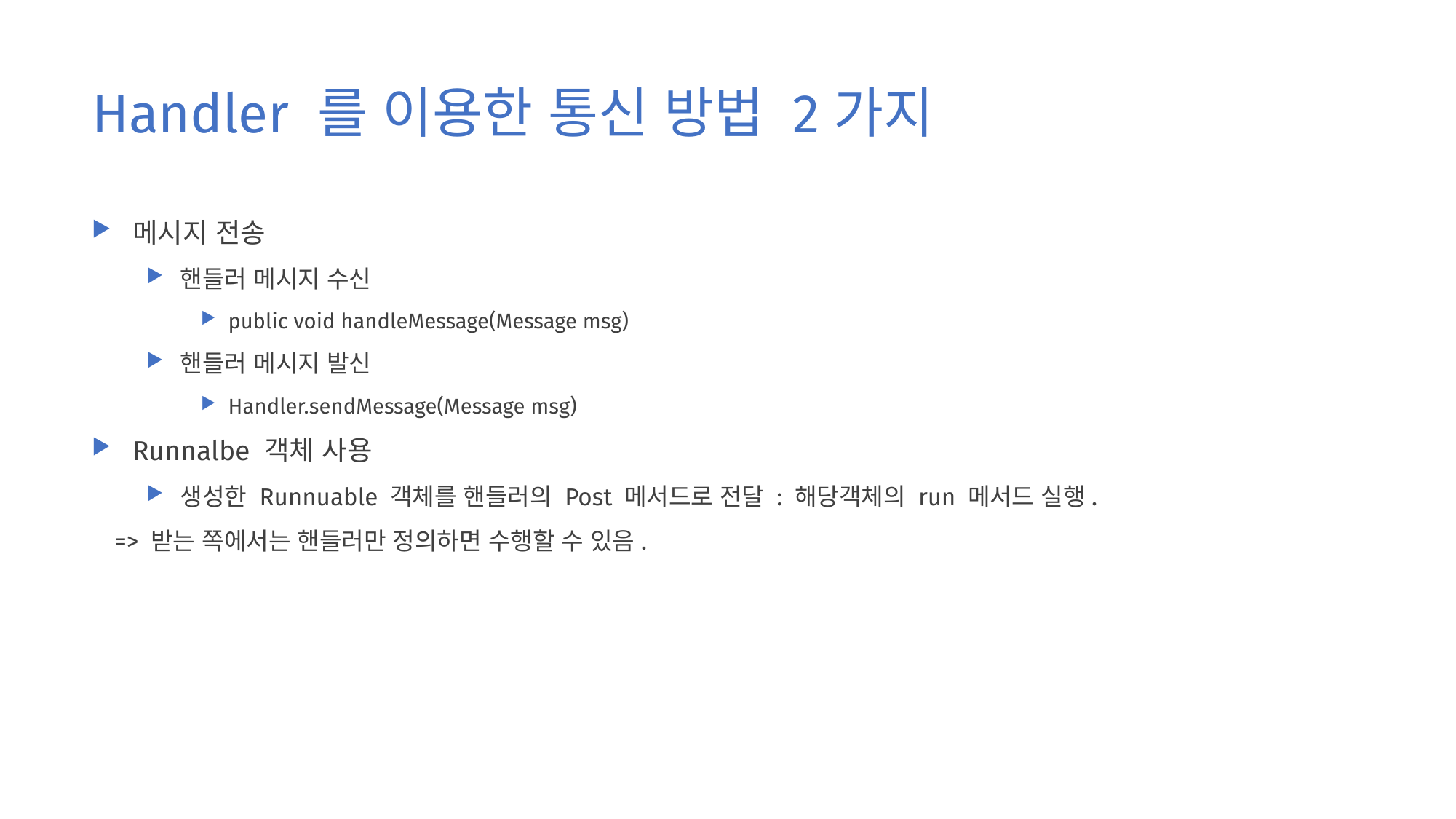

# Handler 를 이용한 통신 방법 2가지
메시지 전송
핸들러 메시지 수신
public void handleMessage(Message msg)
핸들러 메시지 발신
Handler.sendMessage(Message msg)
Runnalbe 객체 사용
생성한 Runnuable 객체를 핸들러의 Post 메서드로 전달 : 해당객체의 run 메서드 실행.
=> 받는 쪽에서는 핸들러만 정의하면 수행할 수 있음.